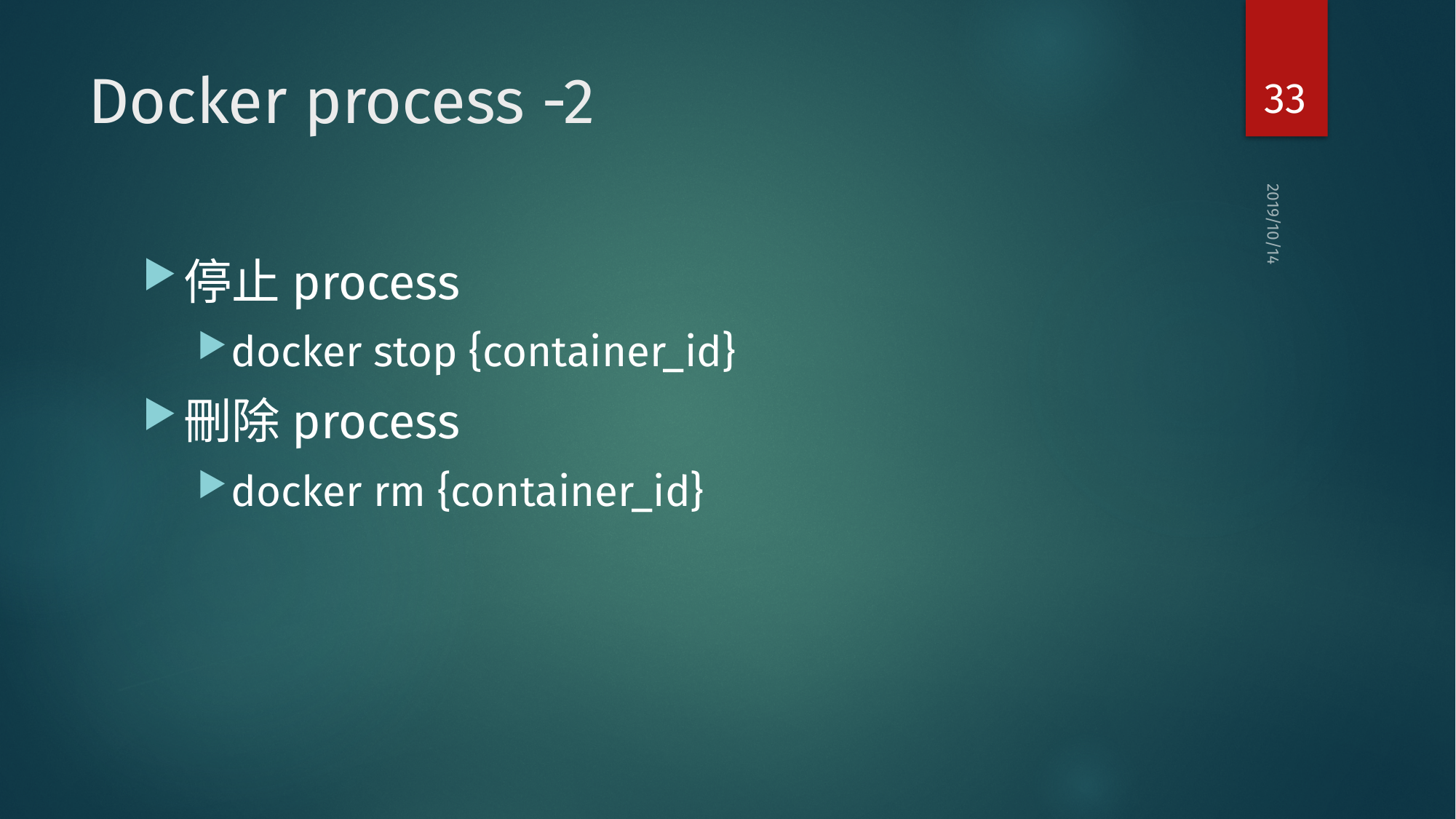

33
# Docker process -2
2019/10/14
停止process
docker stop {container_id}
刪除process
docker rm {container_id}